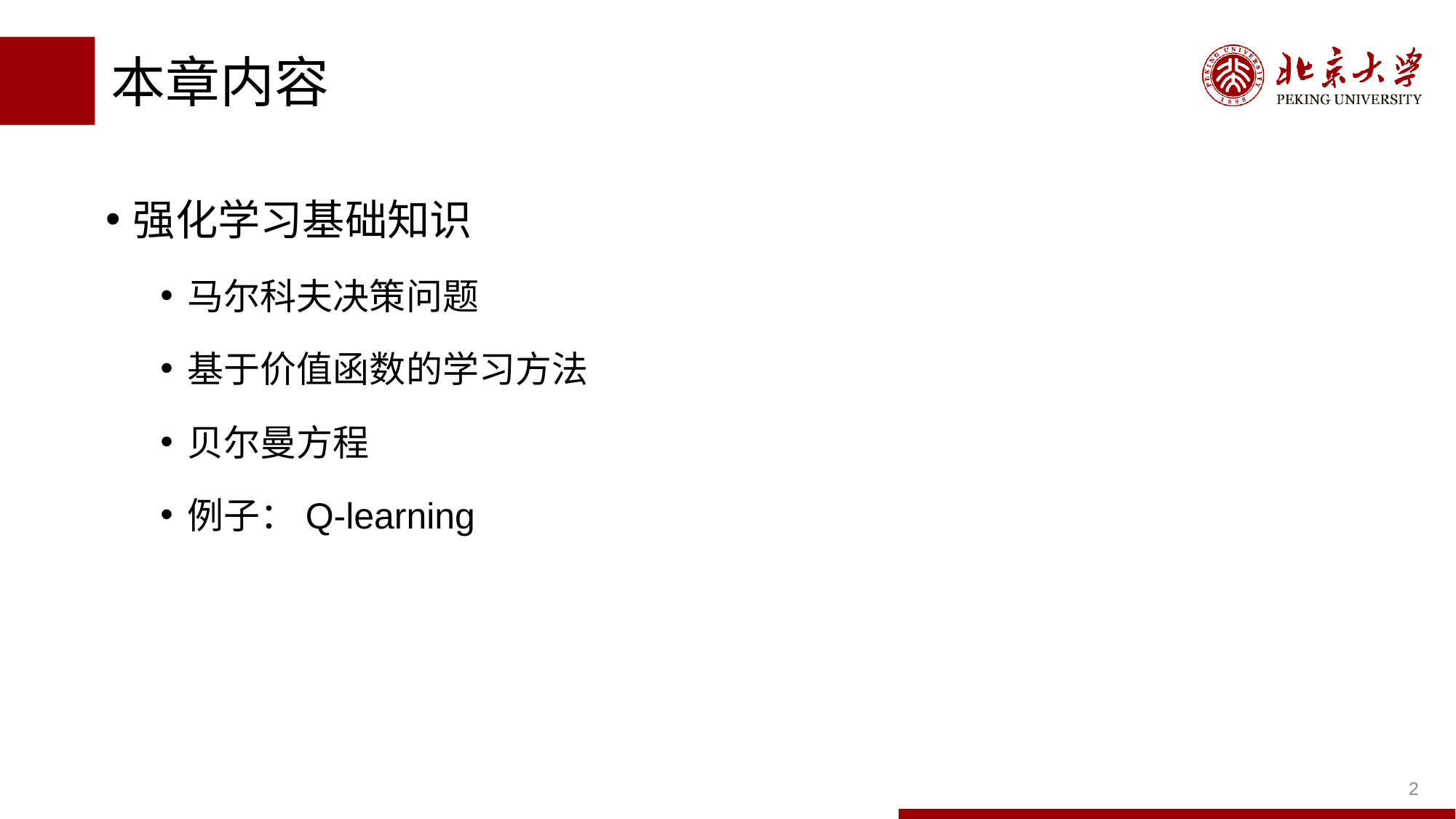

# 本章内容
强化学习基础知识
马尔科夫决策问题
基于价值函数的学习方法
贝尔曼方程
例子：Q-learning
2